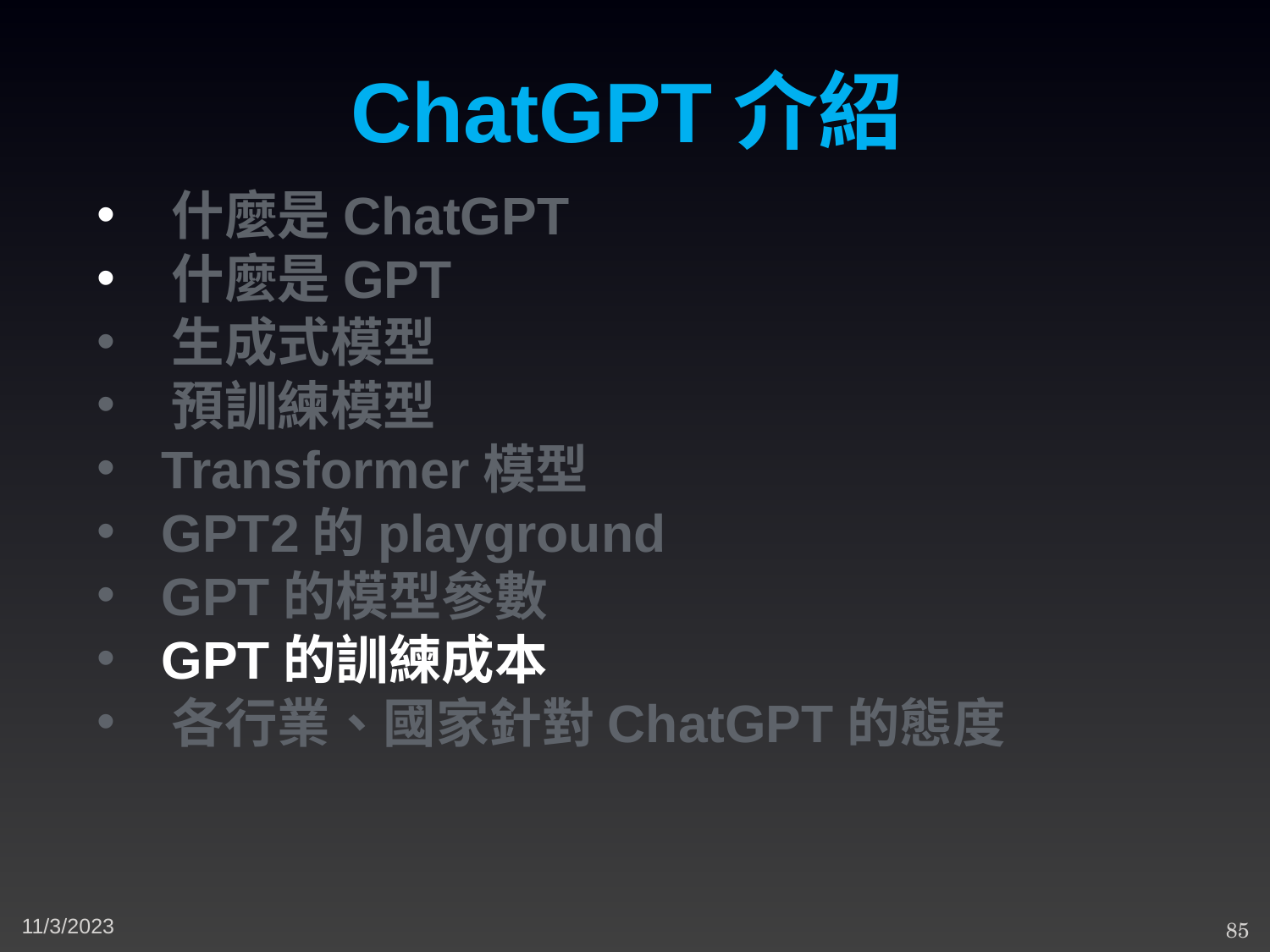

ChatGPT介紹
 什麼是ChatGPT
 什麼是GPT
 生成式模型
 預訓練模型
 Transformer模型
 GPT2的playground
 GPT的模型參數
 GPT的訓練成本
 各行業、國家針對ChatGPT的態度
11/3/2023
85